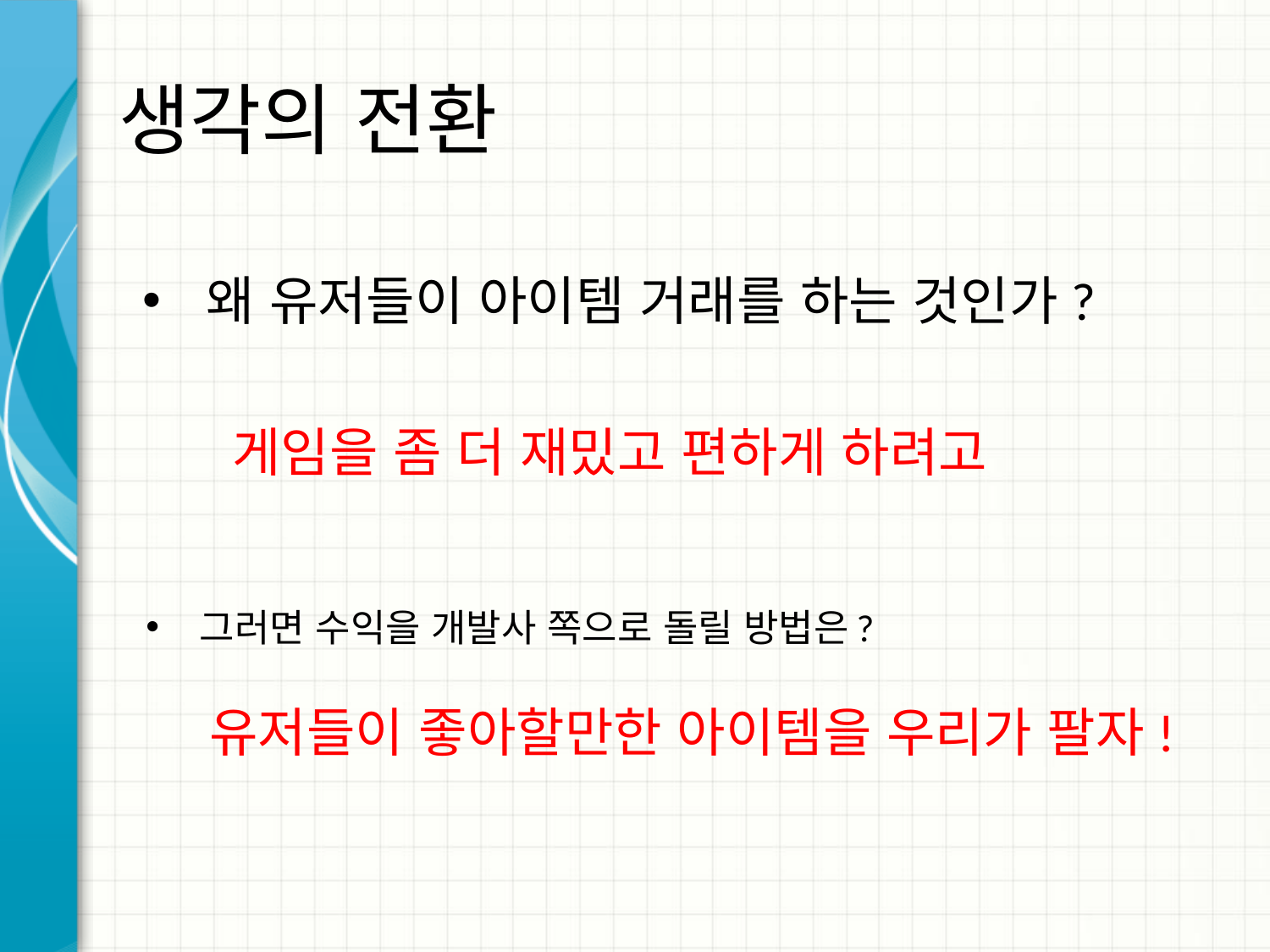

# 생각의 전환
왜 유저들이 아이템 거래를 하는 것인가?

 게임을 좀 더 재밌고 편하게 하려고

그러면 수익을 개발사 쪽으로 돌릴 방법은?

유저들이 좋아할만한 아이템을 우리가 팔자!